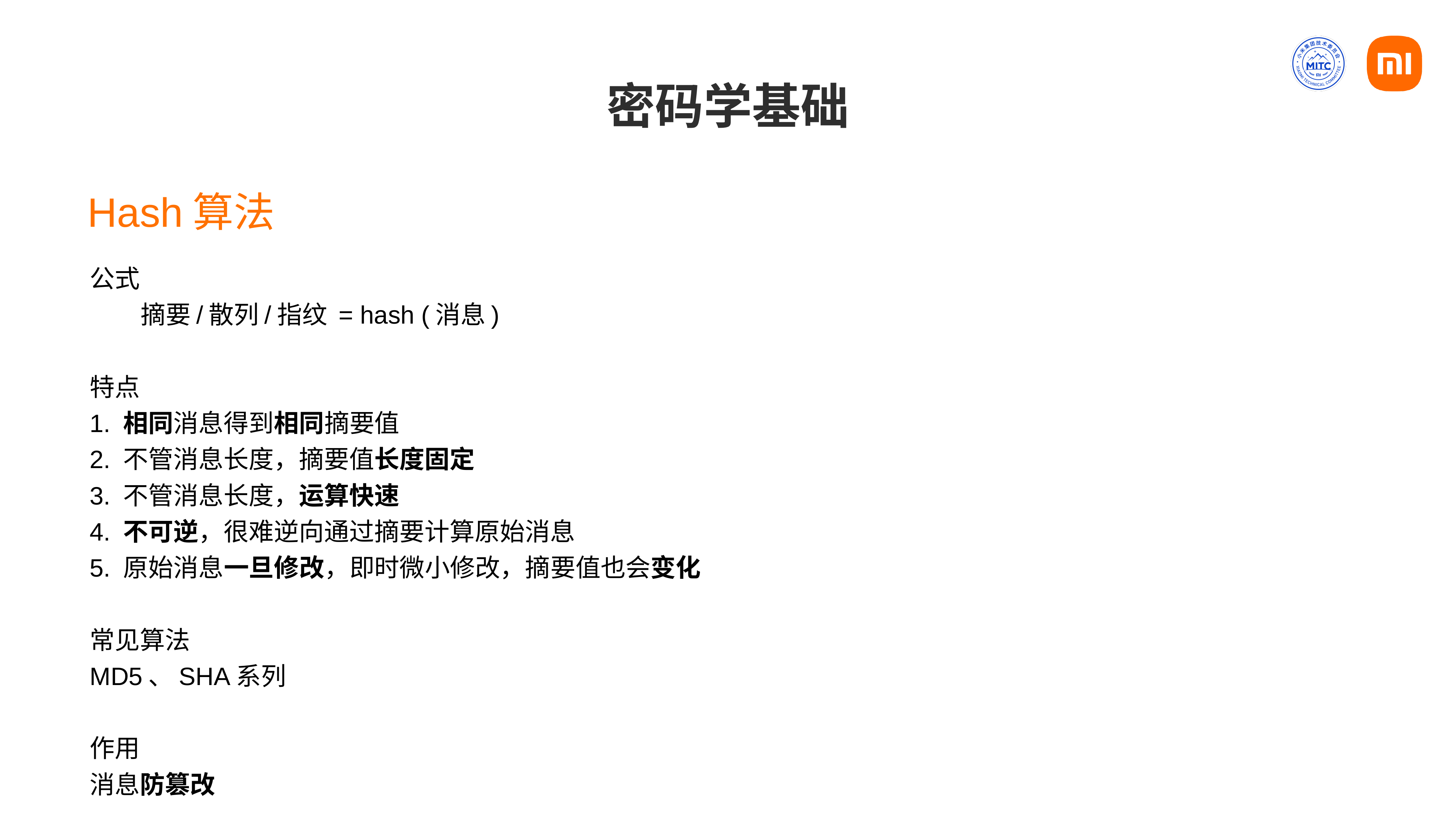

# 密码学基础
Hash算法
公式
        摘要/散列/指纹 = hash (消息)

特点
1. 相同消息得到相同摘要值
2. 不管消息长度，摘要值长度固定
3. 不管消息长度，运算快速
4. 不可逆，很难逆向通过摘要计算原始消息
5. 原始消息一旦修改，即时微小修改，摘要值也会变化

常见算法
MD5、SHA系列

作用
消息防篡改